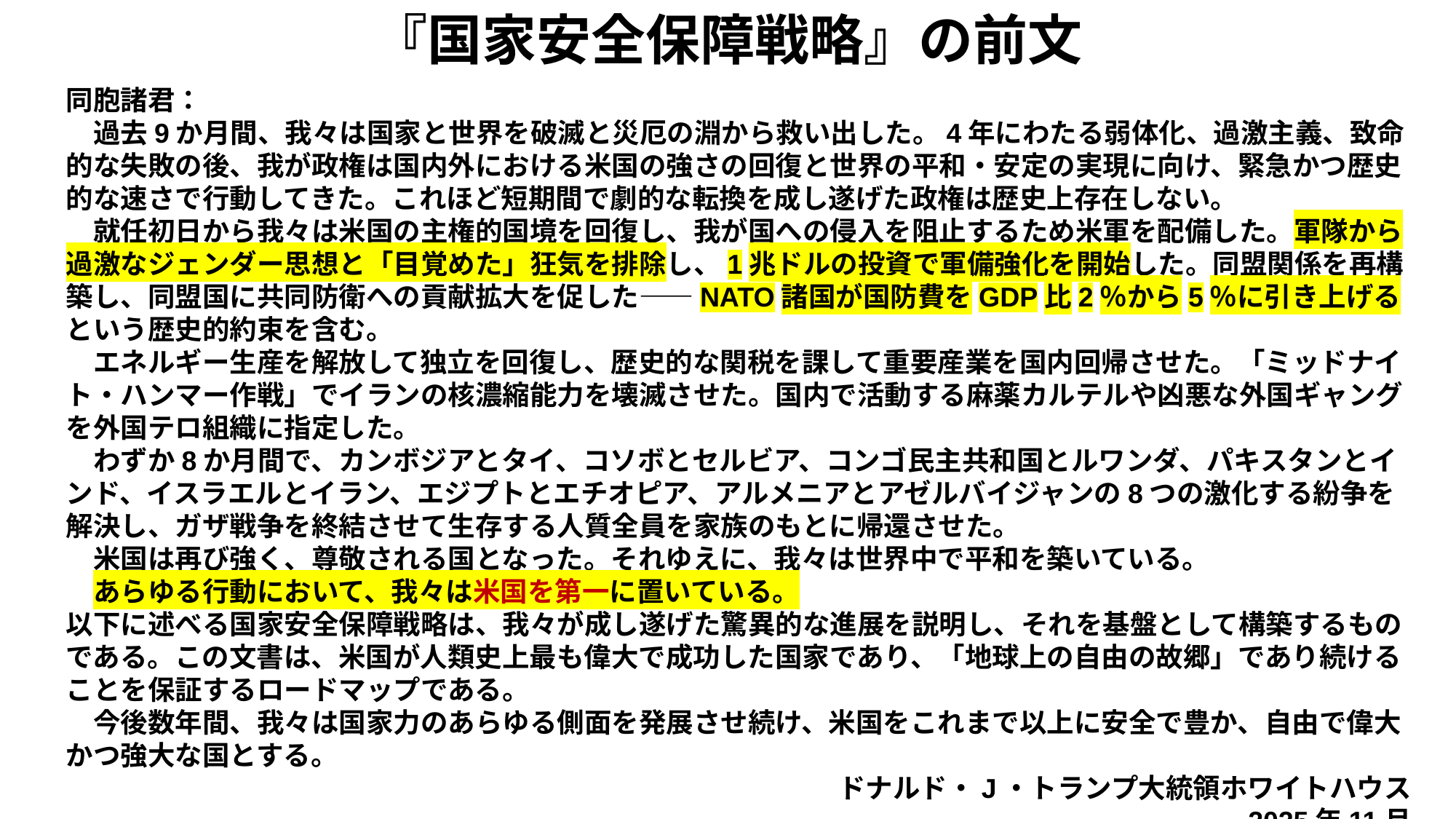

『国家安全保障戦略』の前文
同胞諸君：
　過去9か月間、我々は国家と世界を破滅と災厄の淵から救い出した。4年にわたる弱体化、過激主義、致命的な失敗の後、我が政権は国内外における米国の強さの回復と世界の平和・安定の実現に向け、緊急かつ歴史的な速さで行動してきた。これほど短期間で劇的な転換を成し遂げた政権は歴史上存在しない。
　就任初日から我々は米国の主権的国境を回復し、我が国への侵入を阻止するため米軍を配備した。軍隊から過激なジェンダー思想と「目覚めた」狂気を排除し、1兆ドルの投資で軍備強化を開始した。同盟関係を再構築し、同盟国に共同防衛への貢献拡大を促した——NATO諸国が国防費をGDP比2％から5％に引き上げるという歴史的約束を含む。
　エネルギー生産を解放して独立を回復し、歴史的な関税を課して重要産業を国内回帰させた。「ミッドナイト・ハンマー作戦」でイランの核濃縮能力を壊滅させた。国内で活動する麻薬カルテルや凶悪な外国ギャングを外国テロ組織に指定した。
　わずか8か月間で、カンボジアとタイ、コソボとセルビア、コンゴ民主共和国とルワンダ、パキスタンとインド、イスラエルとイラン、エジプトとエチオピア、アルメニアとアゼルバイジャンの8つの激化する紛争を解決し、ガザ戦争を終結させて生存する人質全員を家族のもとに帰還させた。
　米国は再び強く、尊敬される国となった。それゆえに、我々は世界中で平和を築いている。
　あらゆる行動において、我々は米国を第一に置いている。
以下に述べる国家安全保障戦略は、我々が成し遂げた驚異的な進展を説明し、それを基盤として構築するものである。この文書は、米国が人類史上最も偉大で成功した国家であり、「地球上の自由の故郷」であり続けることを保証するロードマップである。
　今後数年間、我々は国家力のあらゆる側面を発展させ続け、米国をこれまで以上に安全で豊か、自由で偉大かつ強大な国とする。
               　　    ドナルド・J・トランプ大統領ホワイトハウス
2025年11月